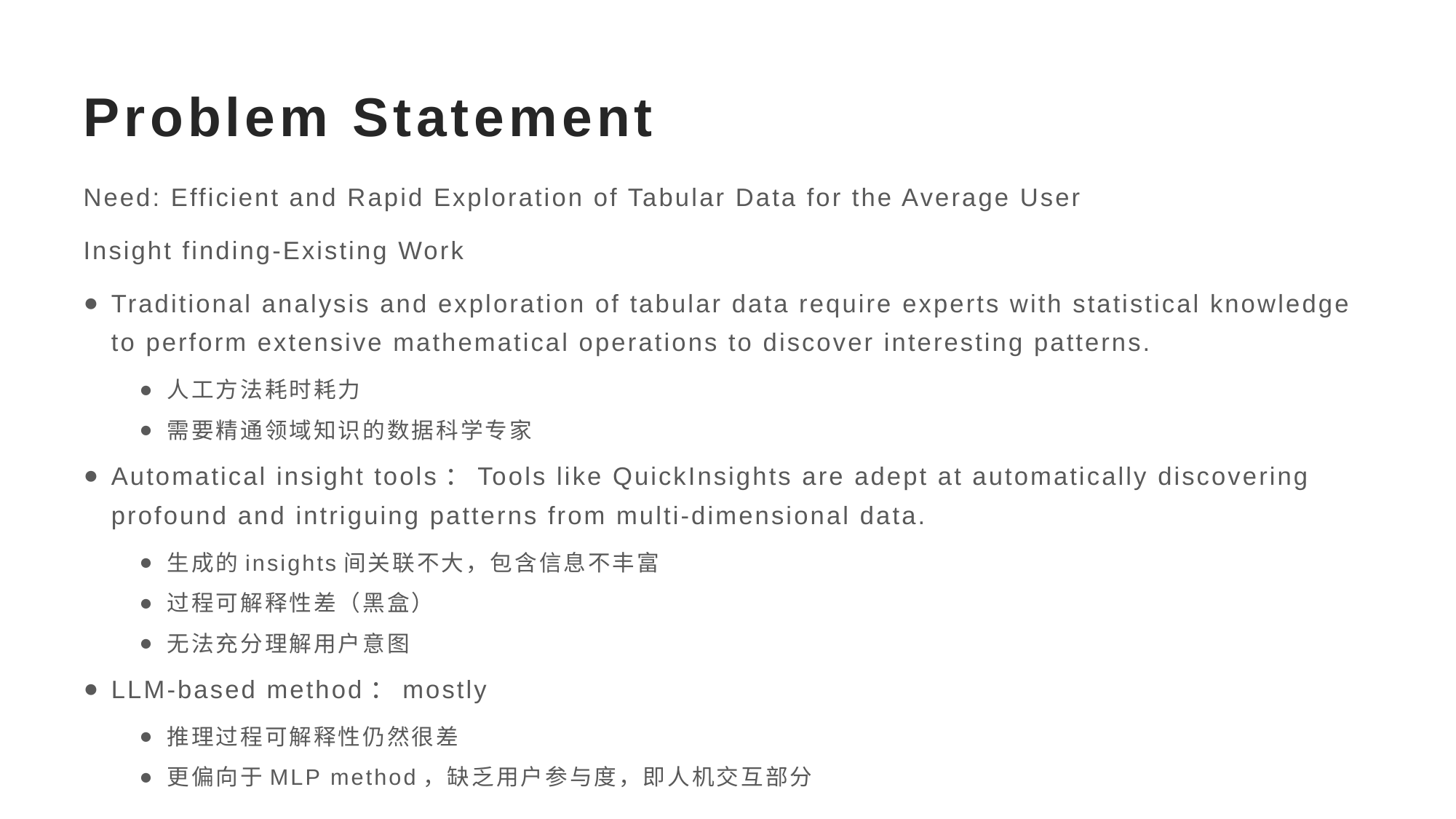

# Problem Statement
Need: Efficient and Rapid Exploration of Tabular Data for the Average User
Insight finding-Existing Work
Traditional analysis and exploration of tabular data require experts with statistical knowledge to perform extensive mathematical operations to discover interesting patterns.
人工方法耗时耗力
需要精通领域知识的数据科学专家
Automatical insight tools：Tools like QuickInsights are adept at automatically discovering profound and intriguing patterns from multi-dimensional data.
生成的insights间关联不大，包含信息不丰富
过程可解释性差（黑盒）
无法充分理解用户意图
LLM-based method：mostly
推理过程可解释性仍然很差
更偏向于MLP method，缺乏用户参与度，即人机交互部分